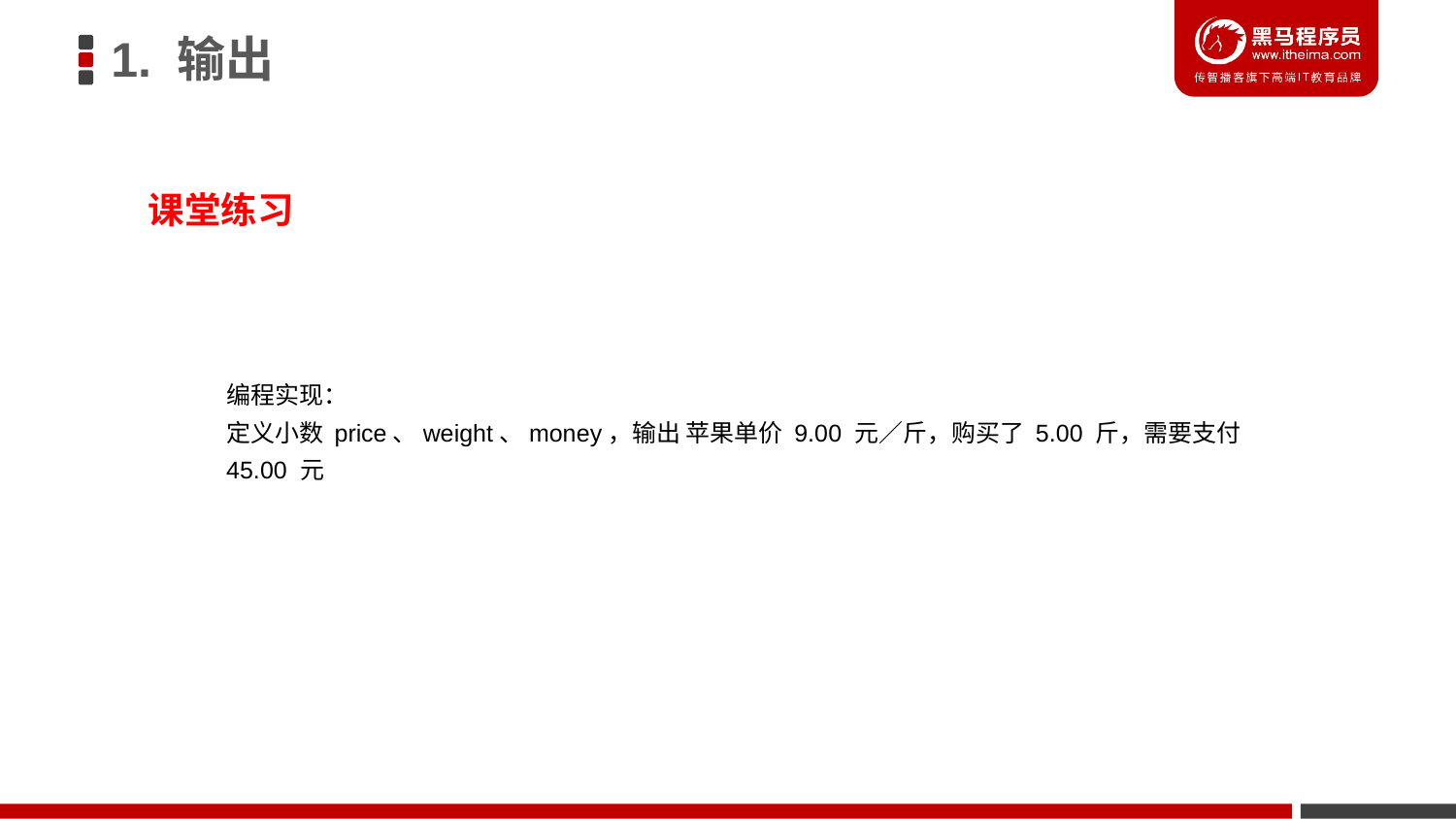

1. 输出
课堂练习
编程实现：
定义小数 price、weight、money，输出 苹果单价 9.00 元／斤，购买了 5.00 斤，需要支付 45.00 元